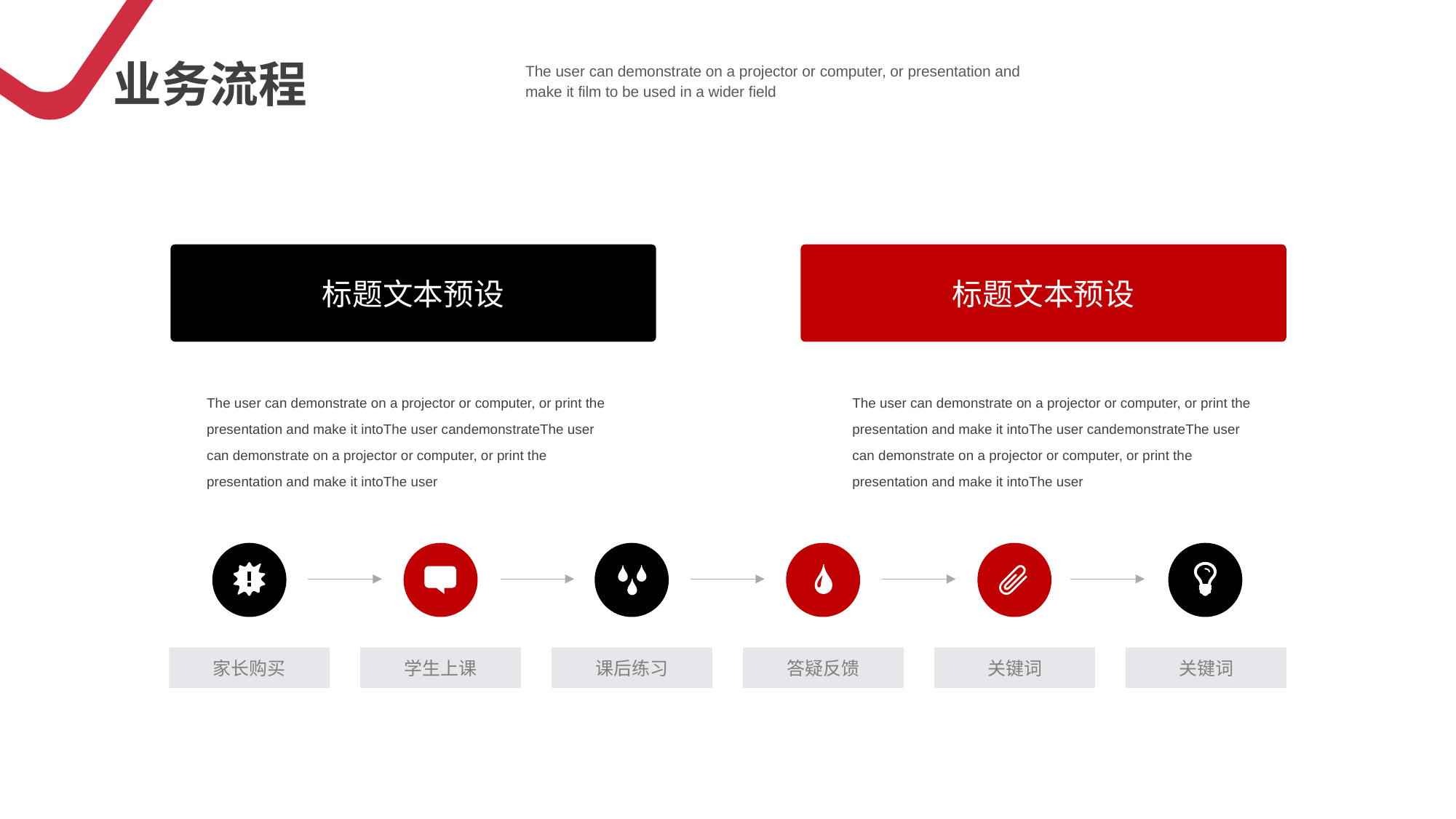

业务流程
The user can demonstrate on a projector or computer, or presentation and make it film to be used in a wider field
标题文本预设
标题文本预设
The user can demonstrate on a projector or computer, or print the presentation and make it intoThe user candemonstrateThe user can demonstrate on a projector or computer, or print the presentation and make it intoThe user
The user can demonstrate on a projector or computer, or print the presentation and make it intoThe user candemonstrateThe user can demonstrate on a projector or computer, or print the presentation and make it intoThe user

家长购买
学生上课
课后练习
答疑反馈
关键词
关键词